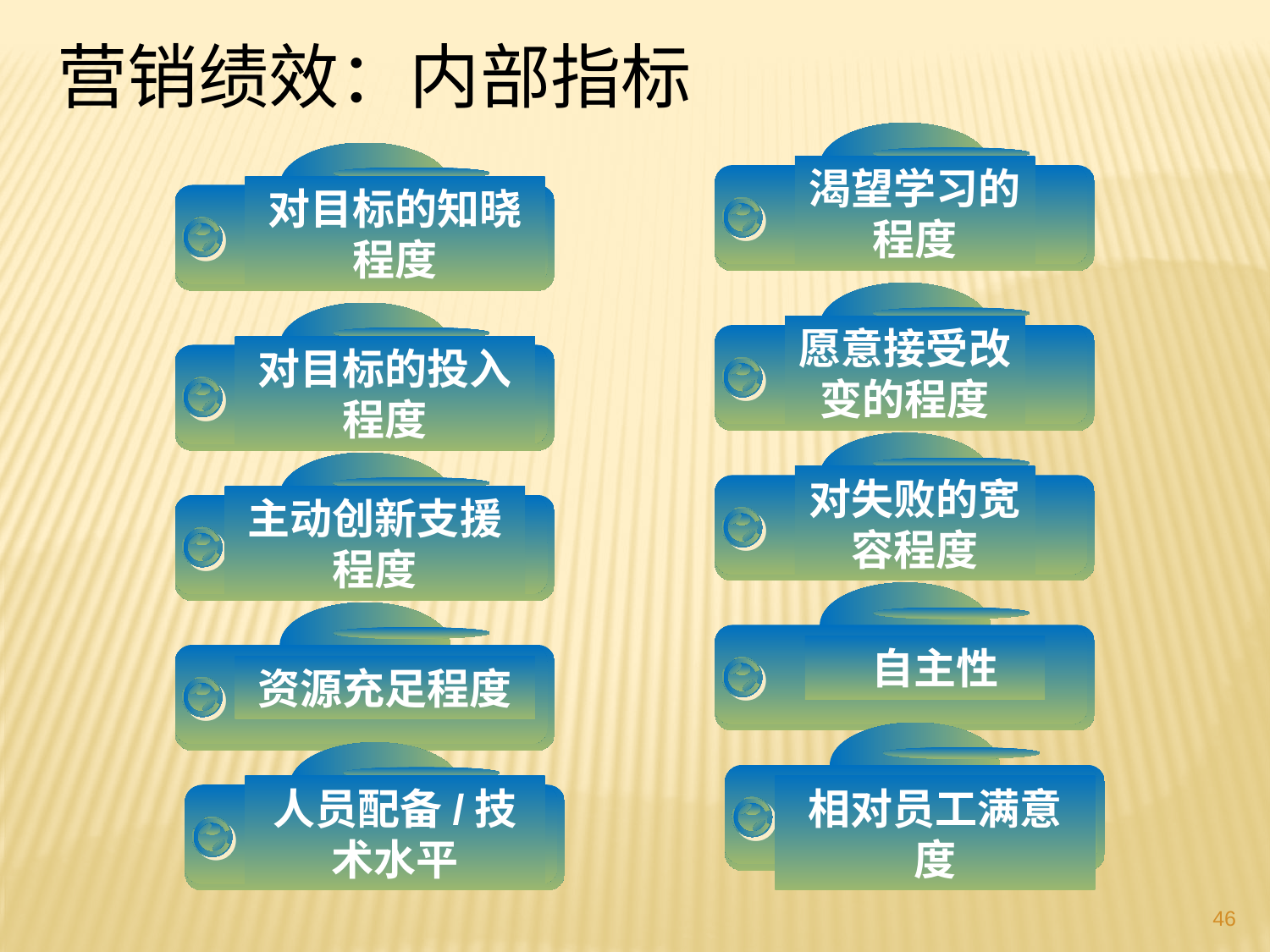

营销绩效：内部指标

渴望学习的程度

对目标的知晓程度

愿意接受改变的程度

对目标的投入程度

对失败的宽容程度

主动创新支援程度

 自主性
资源充足程度

人员配备/技术水平
相对员工满意度

46